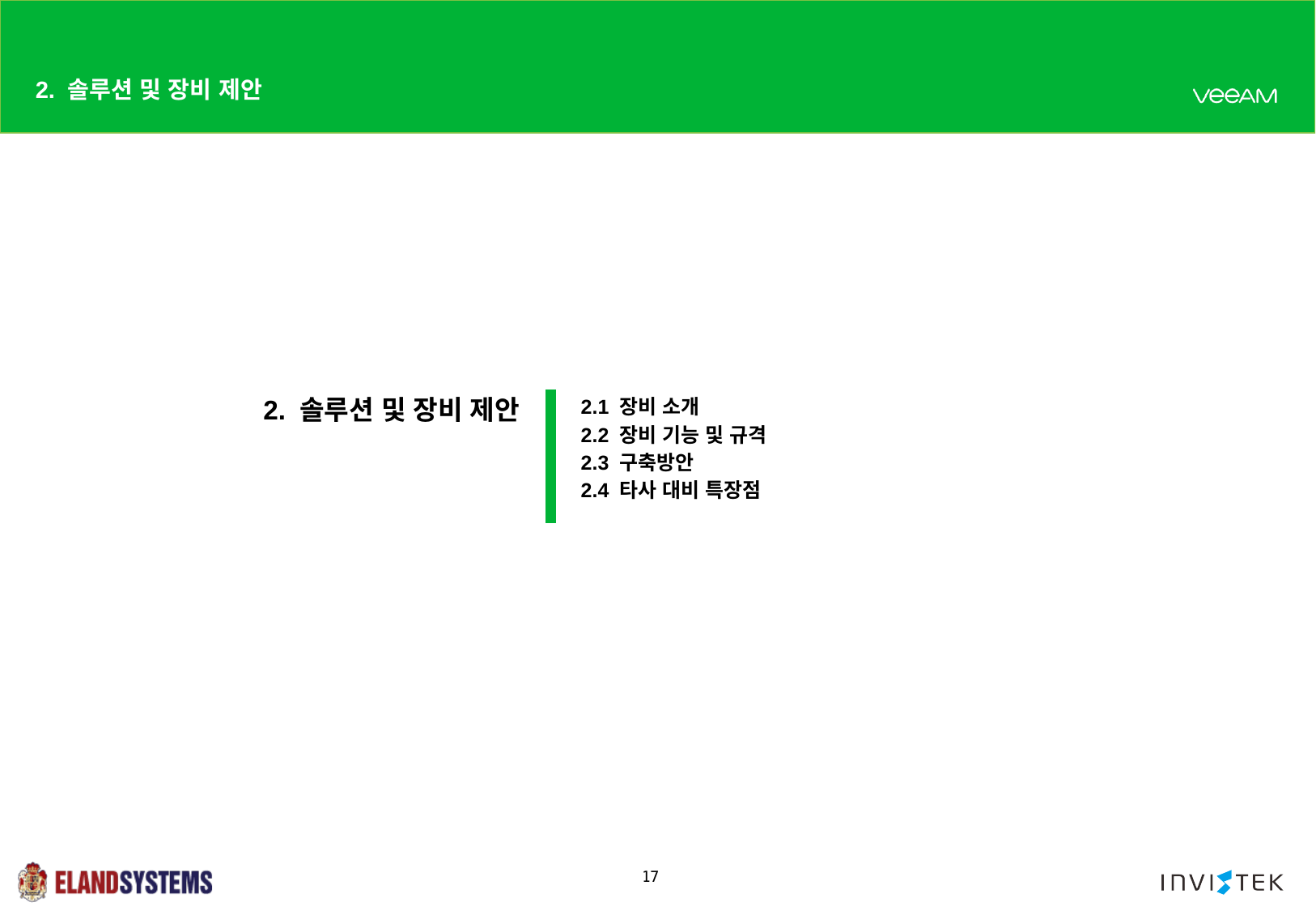

# 2. 솔루션 및 장비 제안
2. 솔루션 및 장비 제안
2.1 장비 소개
2.2 장비 기능 및 규격
2.3 구축방안
2.4 타사 대비 특장점
17